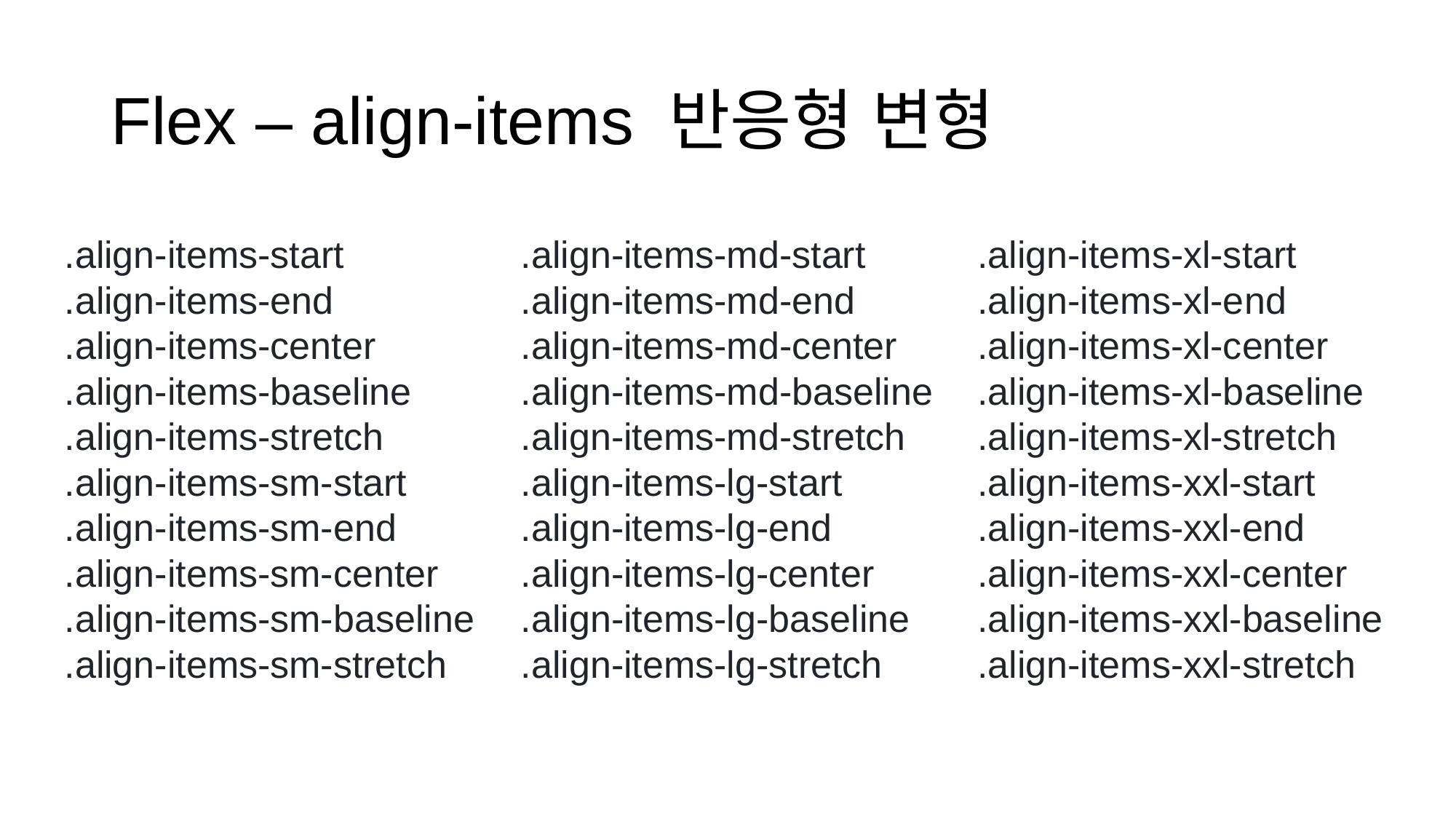

# Flex – align-items 반응형 변형
.align-items-start
.align-items-end
.align-items-center
.align-items-baseline
.align-items-stretch
.align-items-sm-start
.align-items-sm-end
.align-items-sm-center
.align-items-sm-baseline
.align-items-sm-stretch
.align-items-md-start
.align-items-md-end
.align-items-md-center
.align-items-md-baseline
.align-items-md-stretch
.align-items-lg-start
.align-items-lg-end
.align-items-lg-center
.align-items-lg-baseline
.align-items-lg-stretch
.align-items-xl-start
.align-items-xl-end
.align-items-xl-center
.align-items-xl-baseline
.align-items-xl-stretch
.align-items-xxl-start
.align-items-xxl-end
.align-items-xxl-center
.align-items-xxl-baseline
.align-items-xxl-stretch